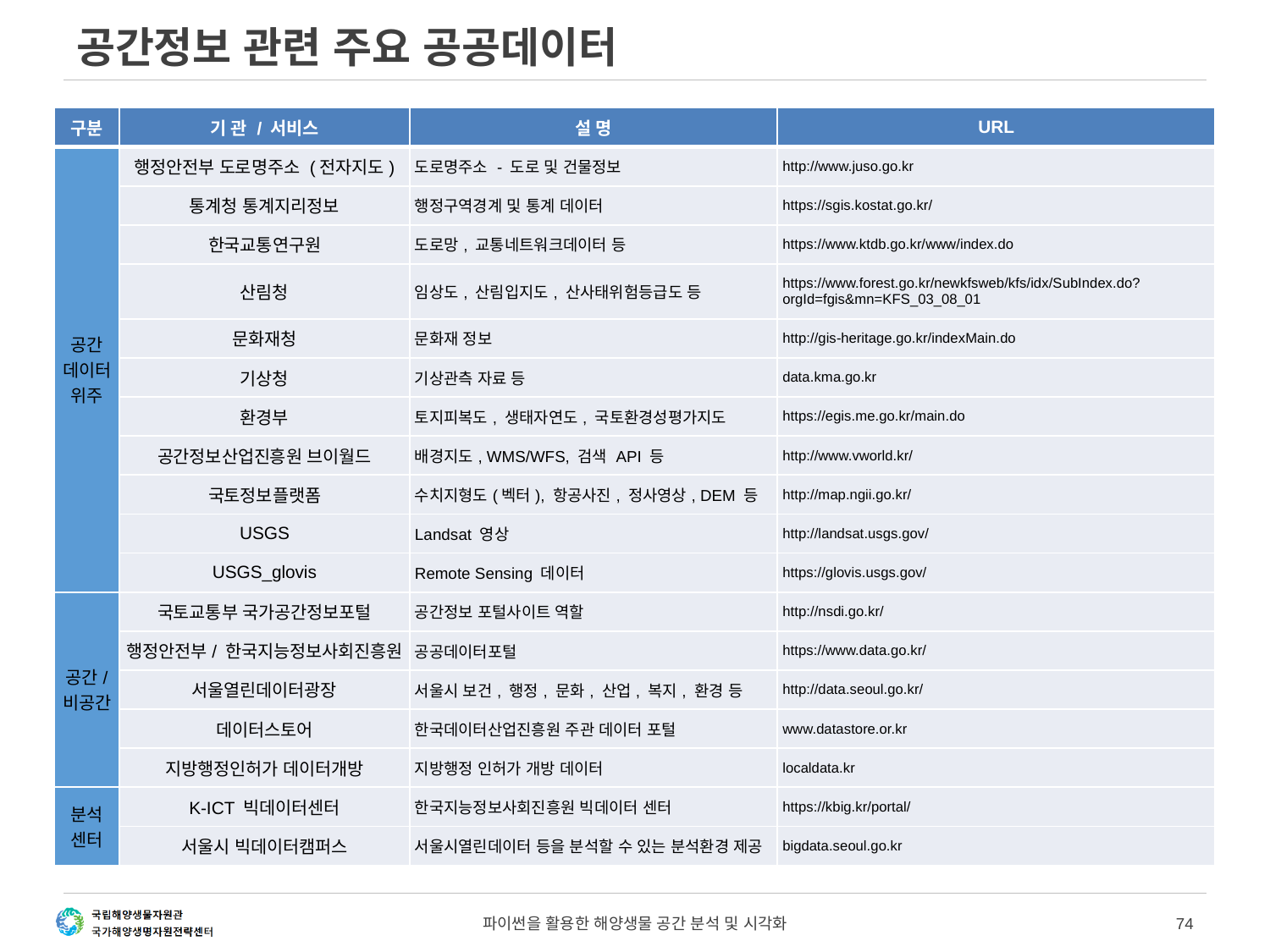

# 공간정보 관련 주요 공공데이터
| 구분 | 기 관 / 서비스 | 설 명 | URL |
| --- | --- | --- | --- |
| 공간 데이터 위주 | 행정안전부 도로명주소 (전자지도) | 도로명주소 - 도로 및 건물정보 | http://www.juso.go.kr |
|  | 통계청 통계지리정보 | 행정구역경계 및 통계 데이터 | https://sgis.kostat.go.kr/ |
|  | 한국교통연구원 | 도로망, 교통네트워크데이터 등 | https://www.ktdb.go.kr/www/index.do |
|  | 산림청 | 임상도, 산림입지도, 산사태위험등급도 등 | https://www.forest.go.kr/newkfsweb/kfs/idx/SubIndex.do?orgId=fgis&mn=KFS\_03\_08\_01 |
|  | 문화재청 | 문화재 정보 | http://gis-heritage.go.kr/indexMain.do |
|  | 기상청 | 기상관측 자료 등 | data.kma.go.kr |
|  | 환경부 | 토지피복도, 생태자연도, 국토환경성평가지도 | https://egis.me.go.kr/main.do |
|  | 공간정보산업진흥원 브이월드 | 배경지도, WMS/WFS, 검색 API 등 | http://www.vworld.kr/ |
|  | 국토정보플랫폼 | 수치지형도(벡터), 항공사진, 정사영상, DEM 등 | http://map.ngii.go.kr/ |
|  | USGS | Landsat 영상 | http://landsat.usgs.gov/ |
|  | USGS\_glovis | Remote Sensing 데이터 | https://glovis.usgs.gov/ |
| 공간/ 비공간 | 국토교통부 국가공간정보포털 | 공간정보 포털사이트 역할 | http://nsdi.go.kr/ |
|  | 행정안전부/ 한국지능정보사회진흥원 | 공공데이터포털 | https://www.data.go.kr/ |
|  | 서울열린데이터광장 | 서울시 보건, 행정, 문화, 산업, 복지, 환경 등 | http://data.seoul.go.kr/ |
|  | 데이터스토어 | 한국데이터산업진흥원 주관 데이터 포털 | www.datastore.or.kr |
|  | 지방행정인허가 데이터개방 | 지방행정 인허가 개방 데이터 | localdata.kr |
| 분석 센터 | K-ICT 빅데이터센터 | 한국지능정보사회진흥원 빅데이터 센터 | https://kbig.kr/portal/ |
|  | 서울시 빅데이터캠퍼스 | 서울시열린데이터 등을 분석할 수 있는 분석환경 제공 | bigdata.seoul.go.kr |
파이썬을 활용한 해양생물 공간 분석 및 시각화
74